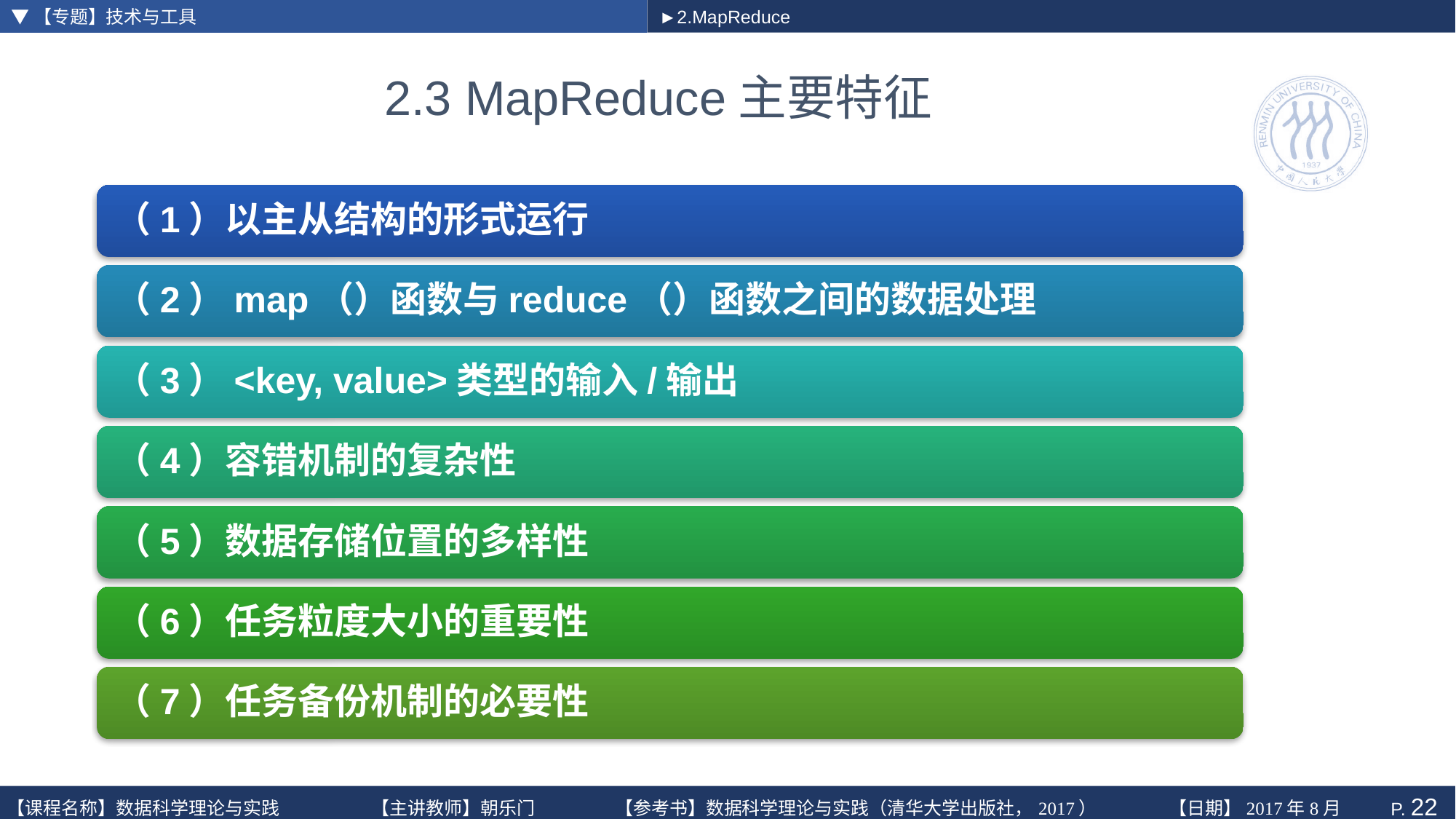

▼【专题】技术与工具
►2.MapReduce

# 2.3 MapReduce主要特征
（1）以主从结构的形式运行
（2）map（）函数与reduce（）函数之间的数据处理
（3）<key, value>类型的输入/输出
（4）容错机制的复杂性
（5）数据存储位置的多样性
（6）任务粒度大小的重要性
（7）任务备份机制的必要性